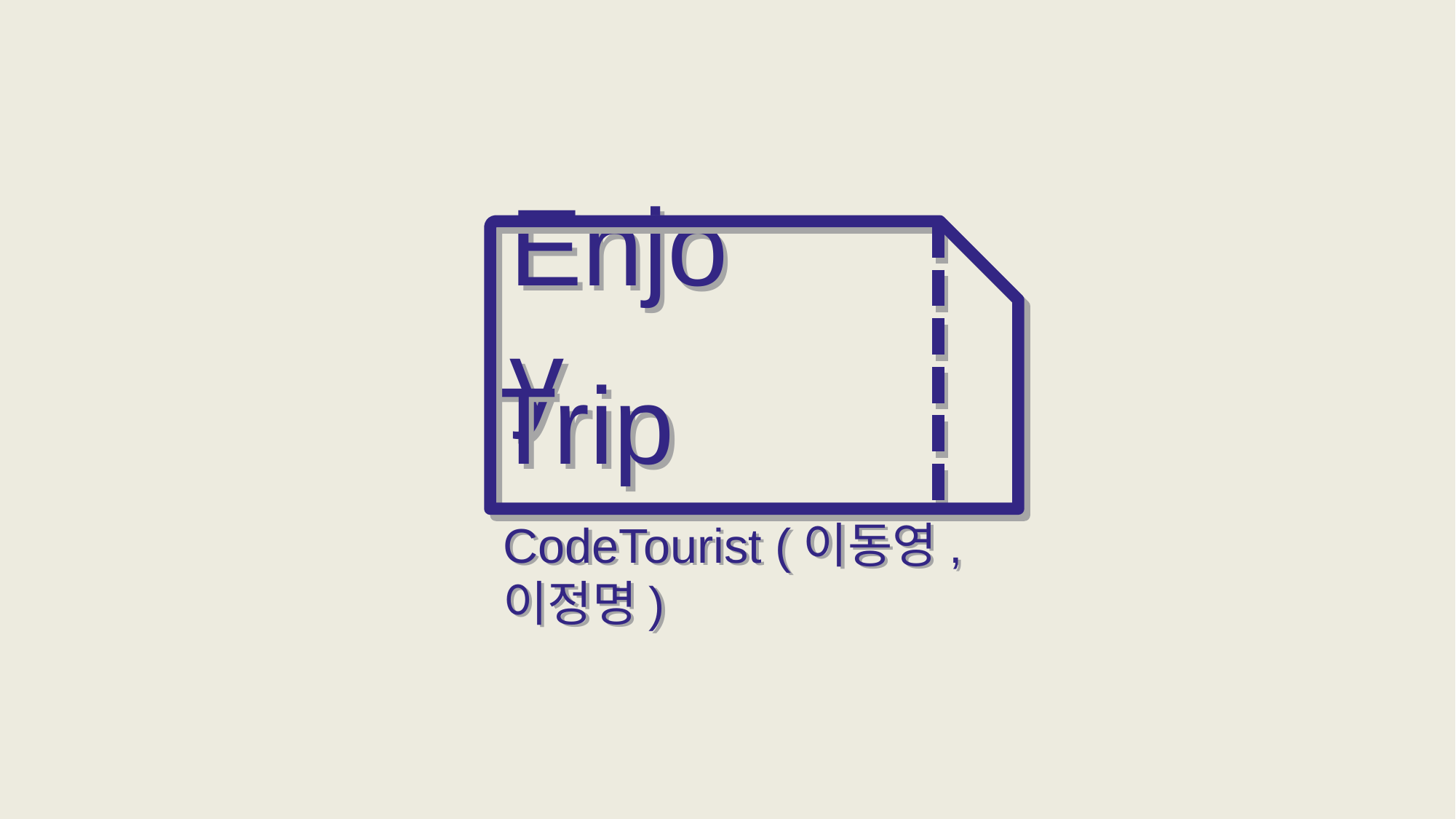

A. 표지 (프로젝트명, 팀원)

Enjoy
Enjoy
Trip
Trip
CodeTourist (이동영, 이정명)
CodeTourist (이동영, 이정명)